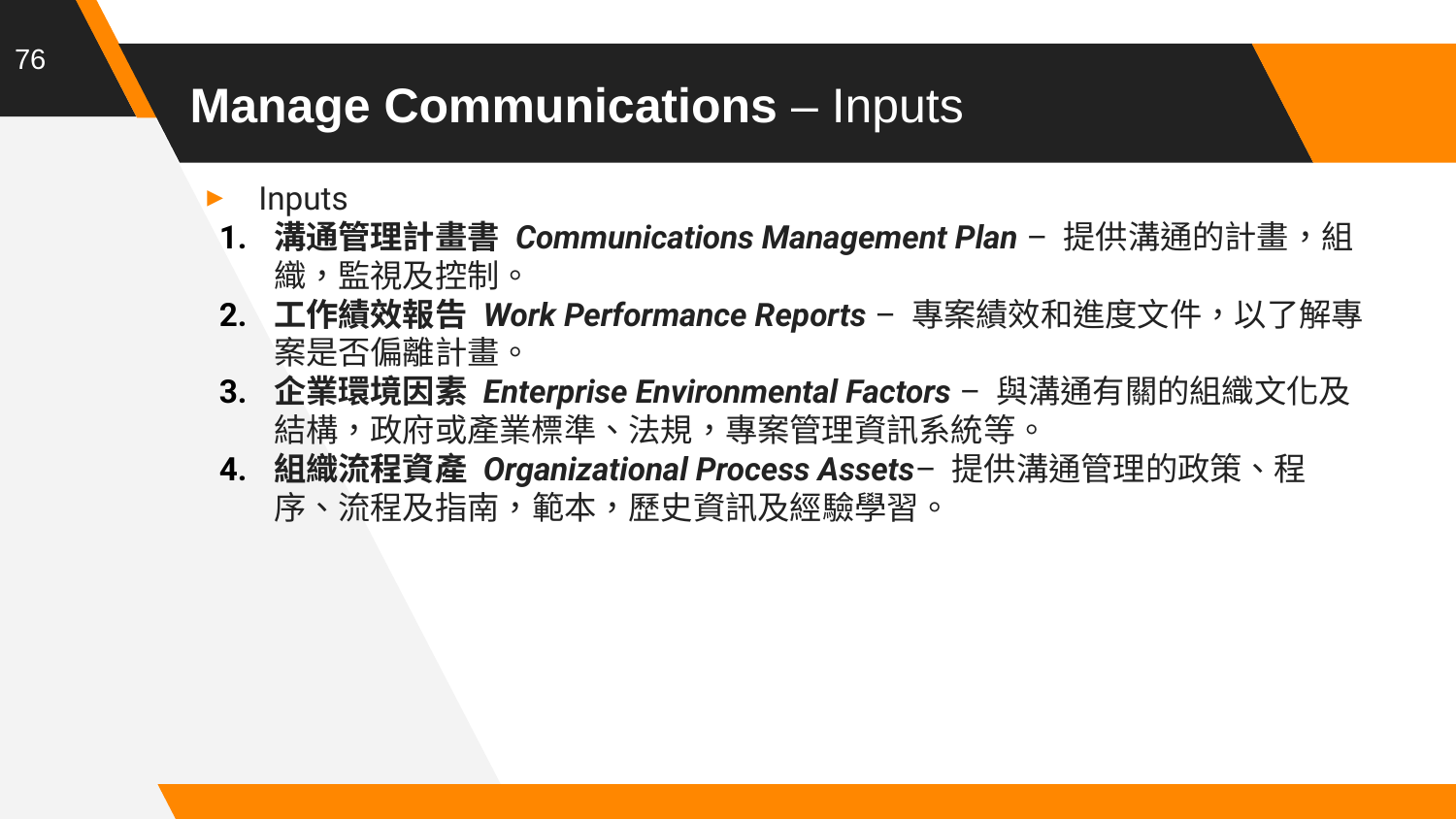

76
# Manage Communications – Inputs
Inputs
溝通管理計畫書 Communications Management Plan – 提供溝通的計畫，組織，監視及控制。
工作績效報告 Work Performance Reports – 專案績效和進度文件，以了解專案是否偏離計畫。
企業環境因素 Enterprise Environmental Factors – 與溝通有關的組織文化及結構，政府或產業標準、法規，專案管理資訊系統等。
組織流程資產 Organizational Process Assets– 提供溝通管理的政策、程序、流程及指南，範本，歷史資訊及經驗學習。